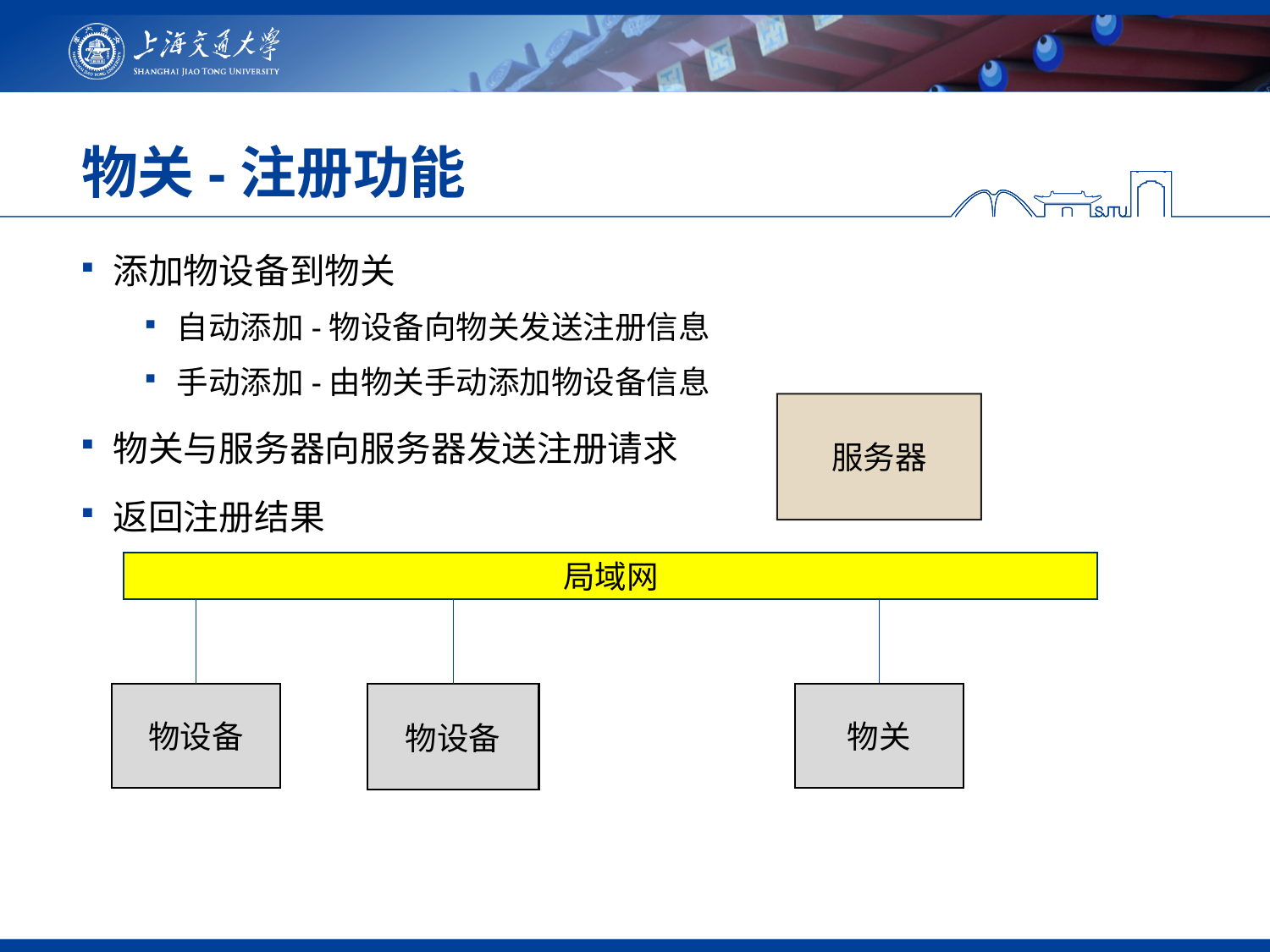

# 物关-注册功能
添加物设备到物关
自动添加-物设备向物关发送注册信息
手动添加-由物关手动添加物设备信息
物关与服务器向服务器发送注册请求
返回注册结果
服务器
局域网
物设备
物关
物设备